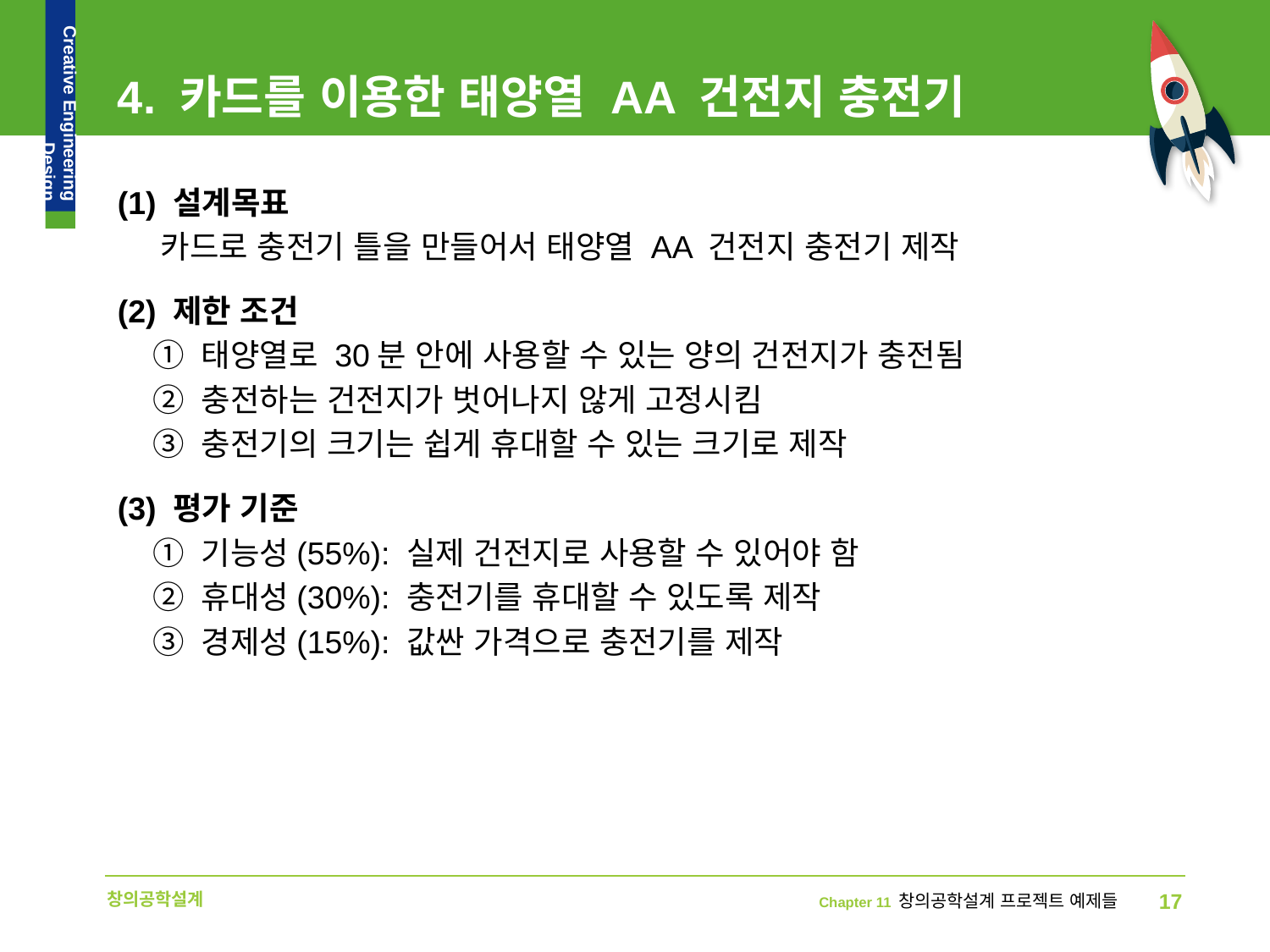

# 4. 카드를 이용한 태양열 AA 건전지 충전기
(1) 설계목표
    카드로 충전기 틀을 만들어서 태양열 AA 건전지 충전기 제작

(2) 제한 조건
    ① 태양열로 30분 안에 사용할 수 있는 양의 건전지가 충전됨
    ② 충전하는 건전지가 벗어나지 않게 고정시킴
    ③ 충전기의 크기는 쉽게 휴대할 수 있는 크기로 제작

(3) 평가 기준
    ① 기능성(55%): 실제 건전지로 사용할 수 있어야 함
    ② 휴대성(30%): 충전기를 휴대할 수 있도록 제작
    ③ 경제성(15%): 값싼 가격으로 충전기를 제작